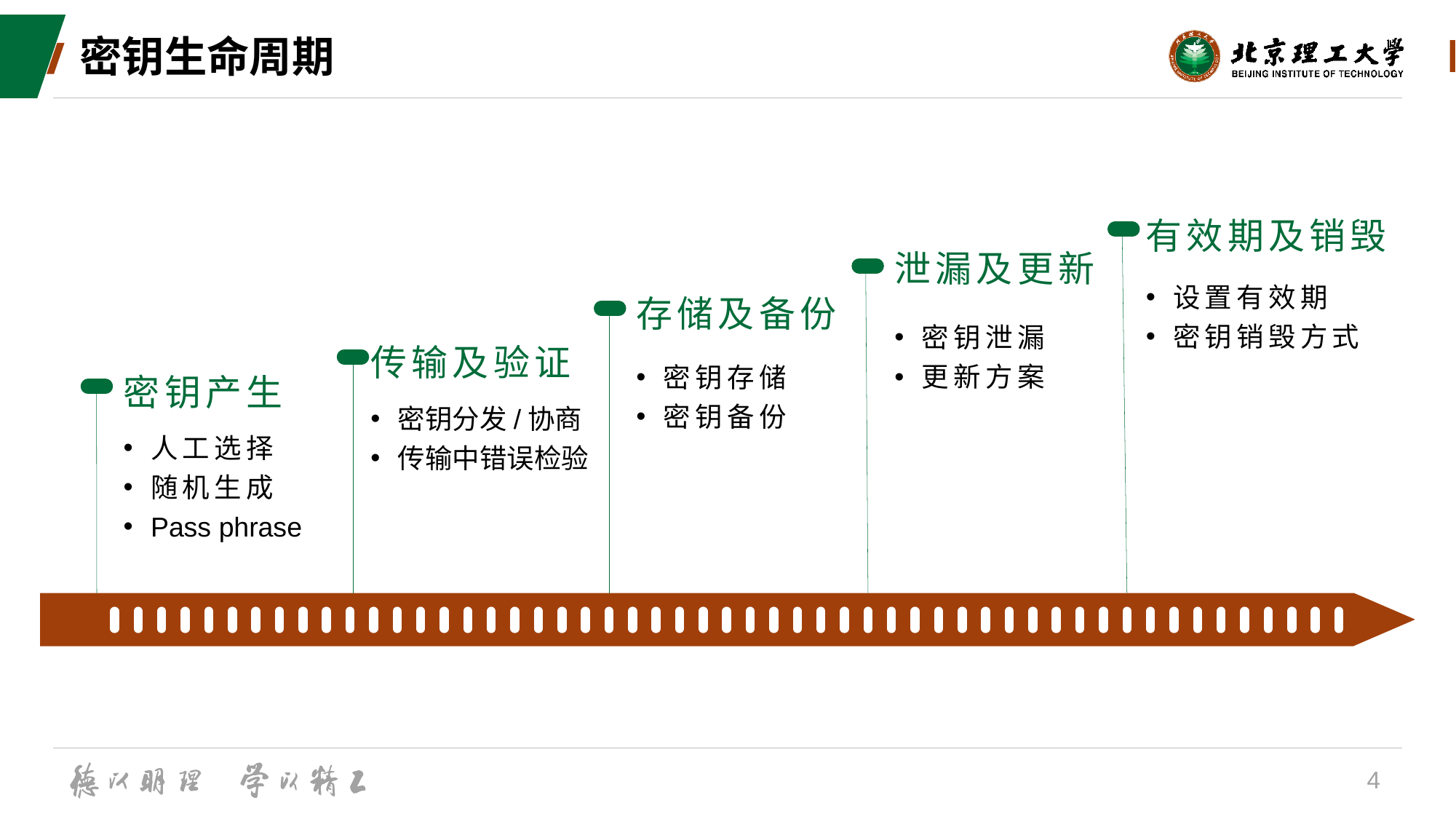

# 密钥生命周期
有效期及销毁
泄漏及更新
设置有效期
密钥销毁方式
存储及备份
密钥泄漏
更新方案
传输及验证
密钥分发/协商
传输中错误检验
密钥存储
密钥备份
密钥产生
人工选择
随机生成
Pass phrase